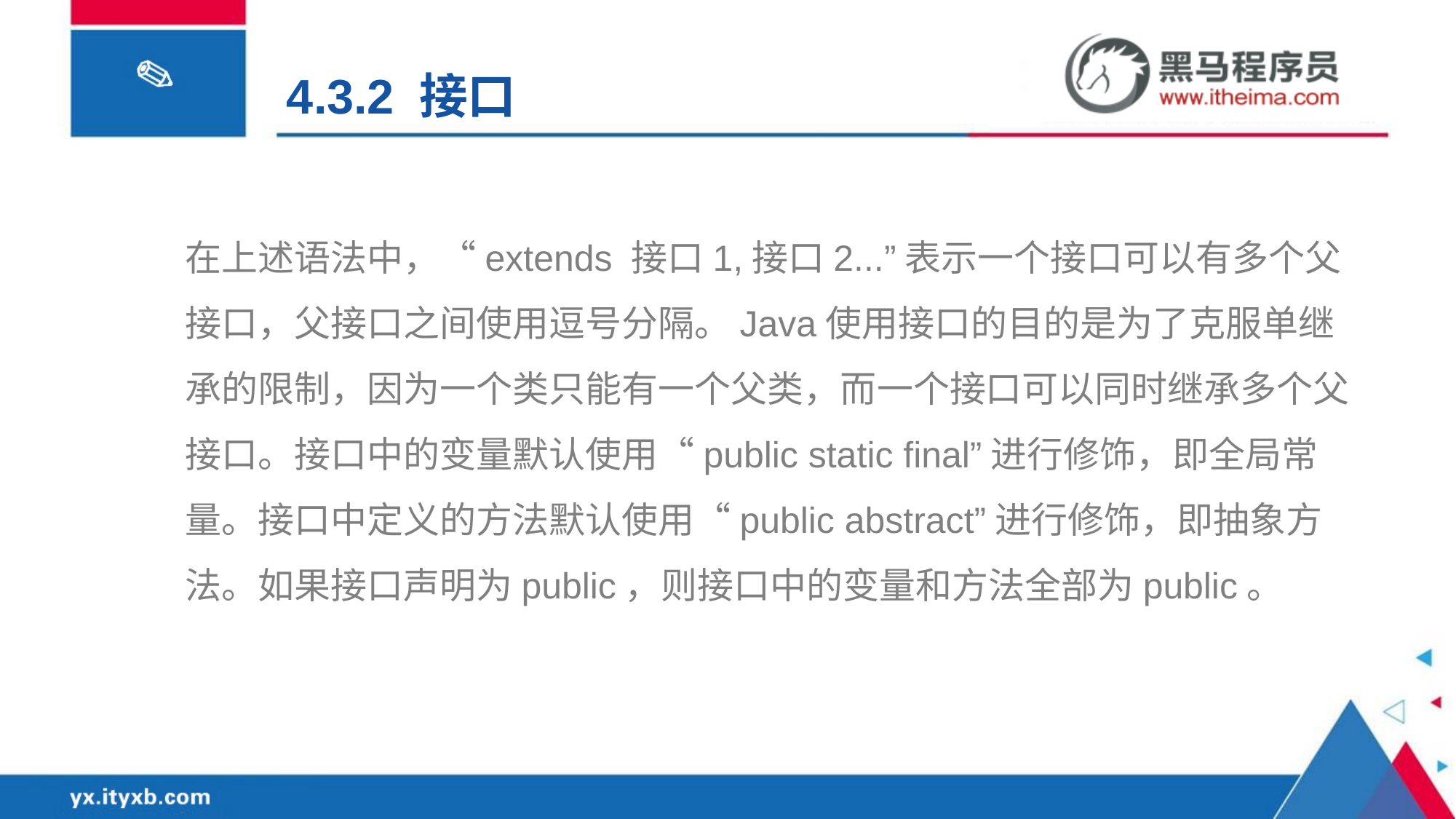

4.3.2 接口
在上述语法中，“extends 接口1,接口2...”表示一个接口可以有多个父接口，父接口之间使用逗号分隔。Java使用接口的目的是为了克服单继承的限制，因为一个类只能有一个父类，而一个接口可以同时继承多个父接口。接口中的变量默认使用“public static final”进行修饰，即全局常量。接口中定义的方法默认使用“public abstract”进行修饰，即抽象方法。如果接口声明为public，则接口中的变量和方法全部为public。